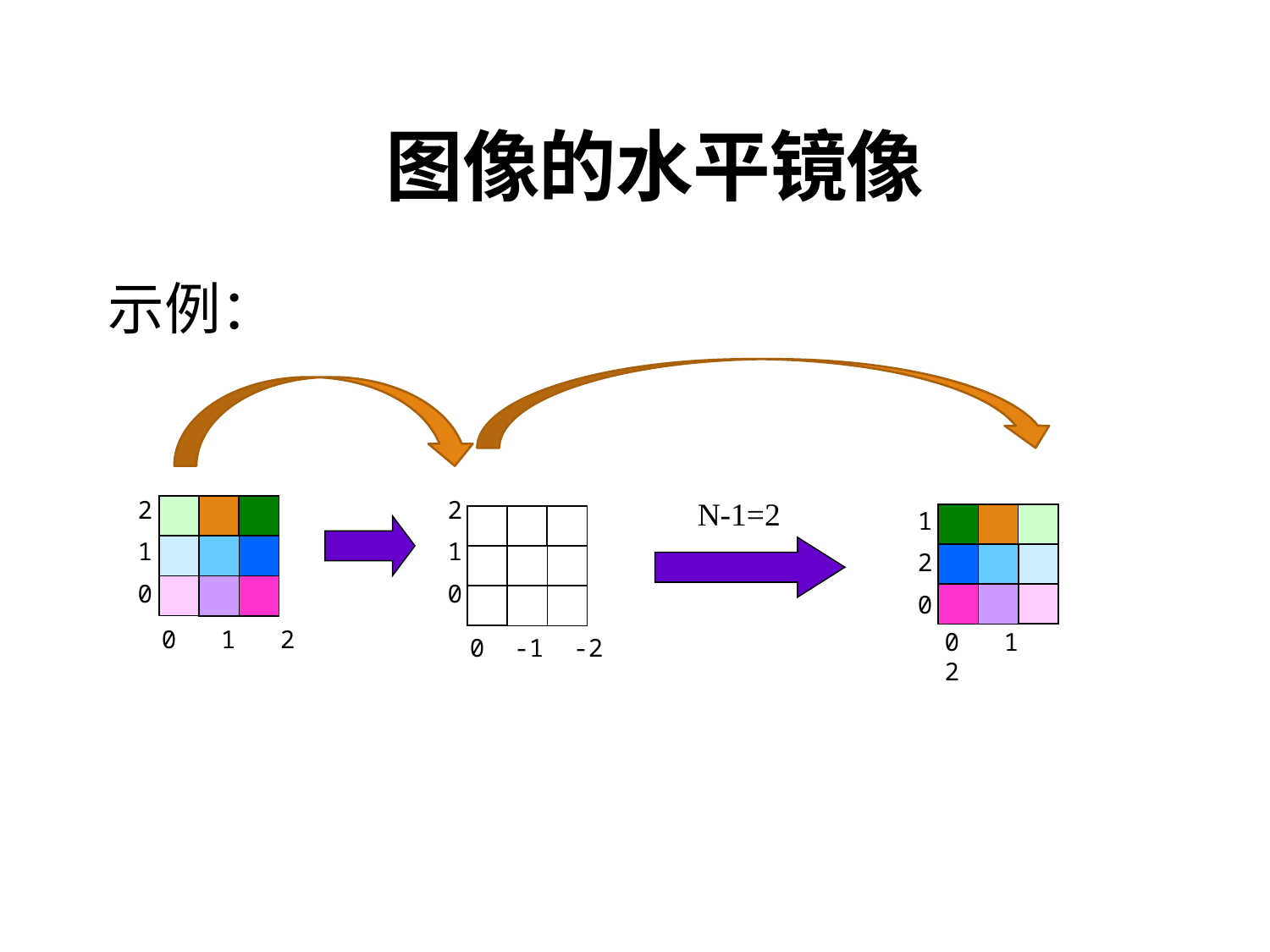

# 图像的水平镜像

示例：
2
1
0

0   1   2
2
1
0

0  -1  -2
N-1=2
1
2
0

0   1  2